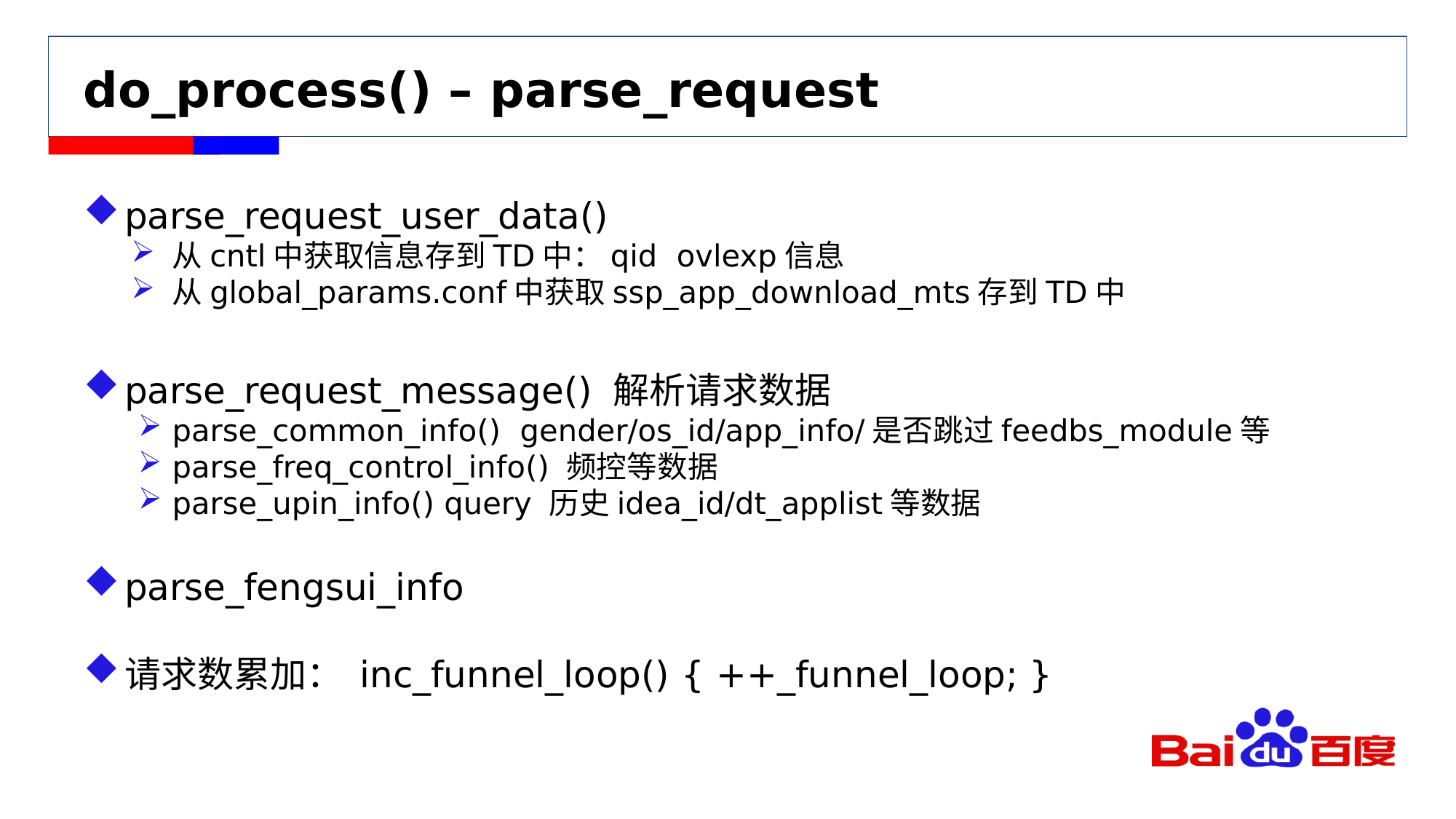

# do_process() – parse_request
parse_request_user_data()
从cntl中获取信息存到TD中：qid  ovlexp信息
从global_params.conf中获取ssp_app_download_mts存到TD中

parse_request_message() 解析请求数据
parse_common_info()  gender/os_id/app_info/是否跳过feedbs_module等
parse_freq_control_info() 频控等数据
parse_upin_info() query 历史idea_id/dt_applist等数据

parse_fengsui_info

请求数累加： inc_funnel_loop() { ++_funnel_loop; }